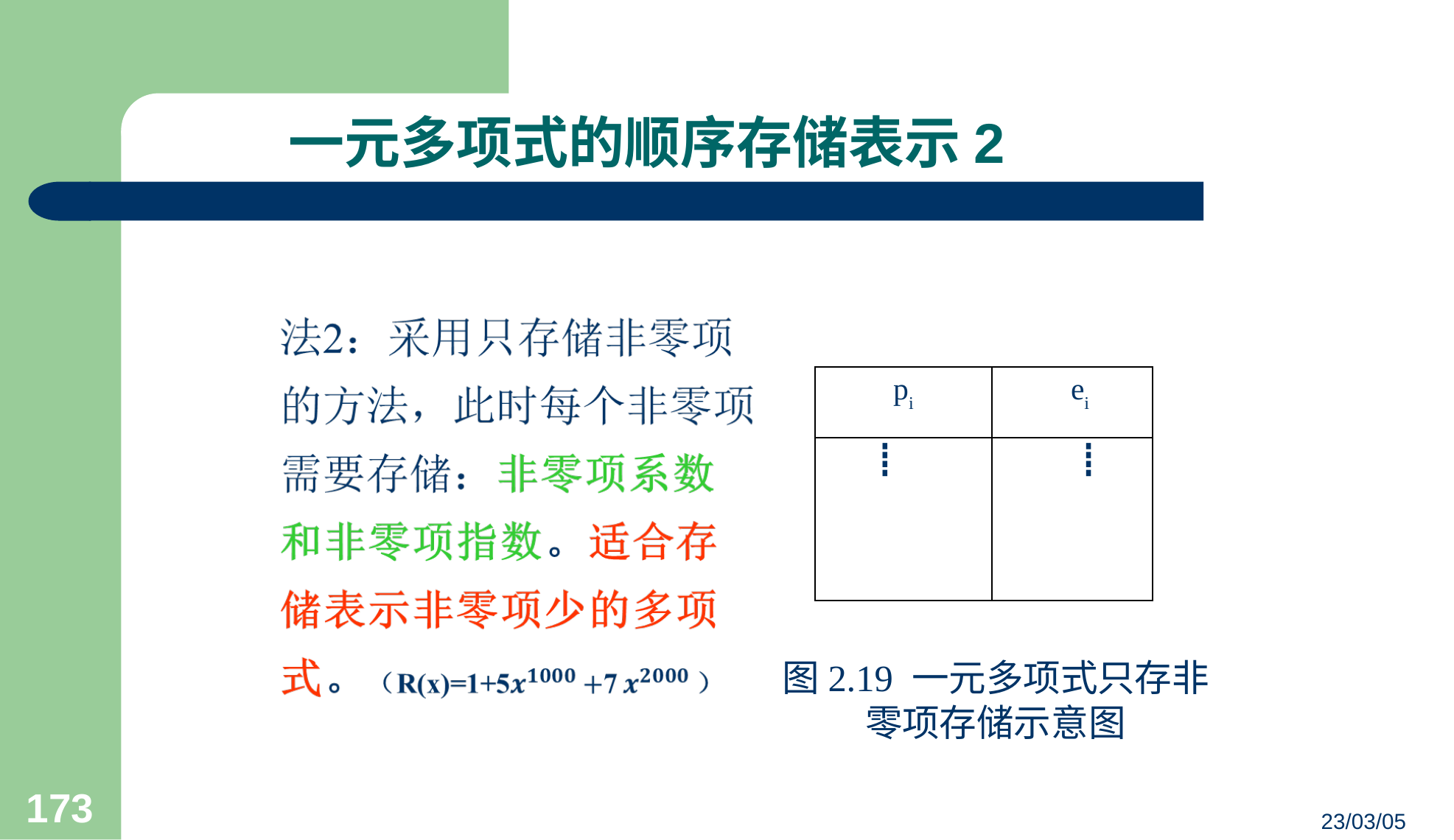

# 一元多项式的顺序存储表示2

| pi | ei |
| --- | --- |
| ┋ | ┋ |
图2.19 一元多项式只存非零项存储示意图
173
23/03/05